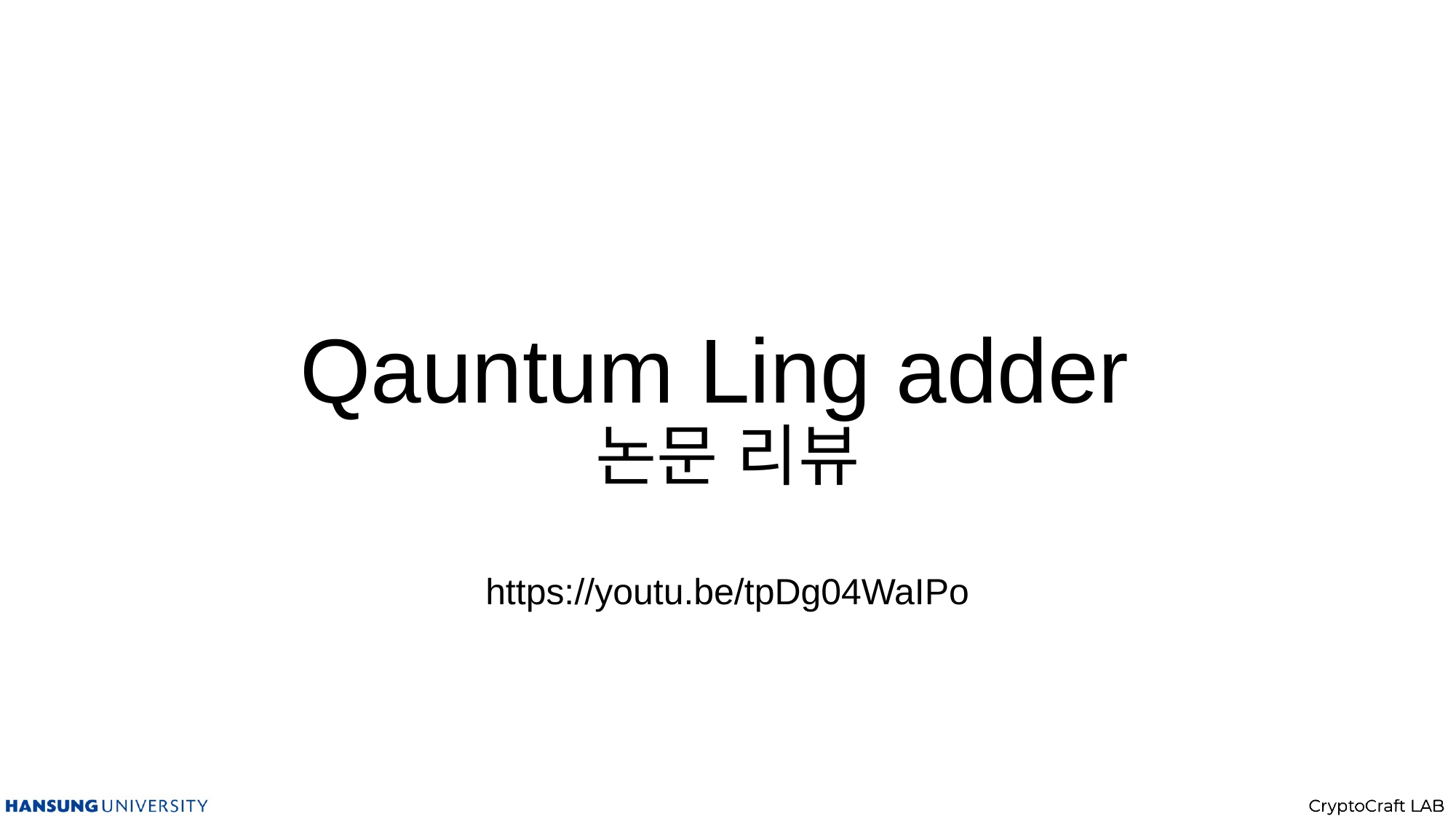

# Qauntum Ling adder 논문 리뷰
https://youtu.be/tpDg04WaIPo